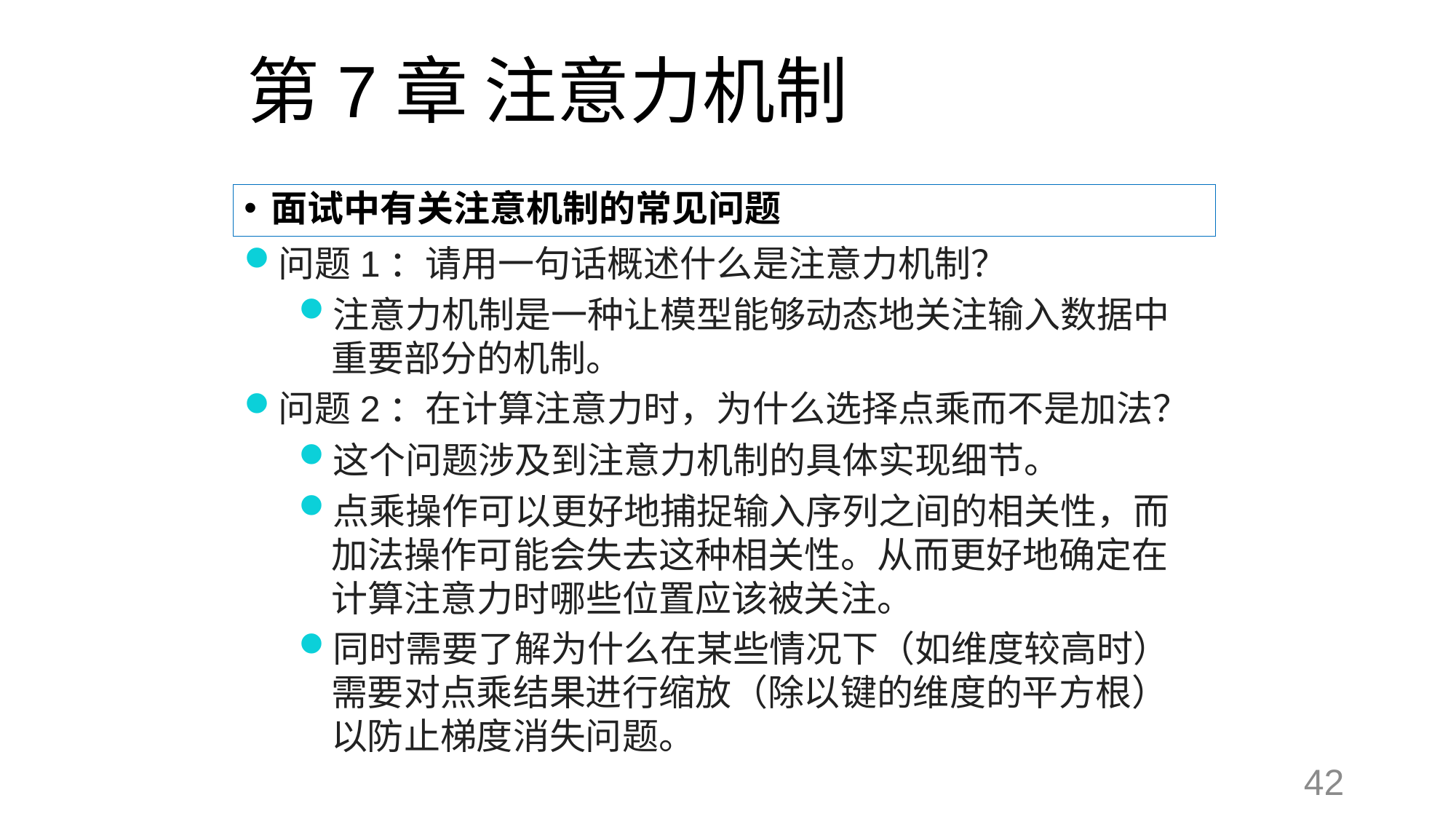

# 第7章 注意力机制
面试中有关注意机制的常见问题

问题1：请用一句话概述什么是注意力机制？
注意力机制是一种让模型能够动态地关注输入数据中重要部分的机制。
问题2：在计算注意力时，为什么选择点乘而不是加法？
这个问题涉及到注意力机制的具体实现细节。
点乘操作可以更好地捕捉输入序列之间的相关性，而加法操作可能会失去这种相关性。从而更好地确定在计算注意力时哪些位置应该被关注。
同时需要了解为什么在某些情况下（如维度较高时）需要对点乘结果进行缩放（除以键的维度的平方根）以防止梯度消失问题。

42